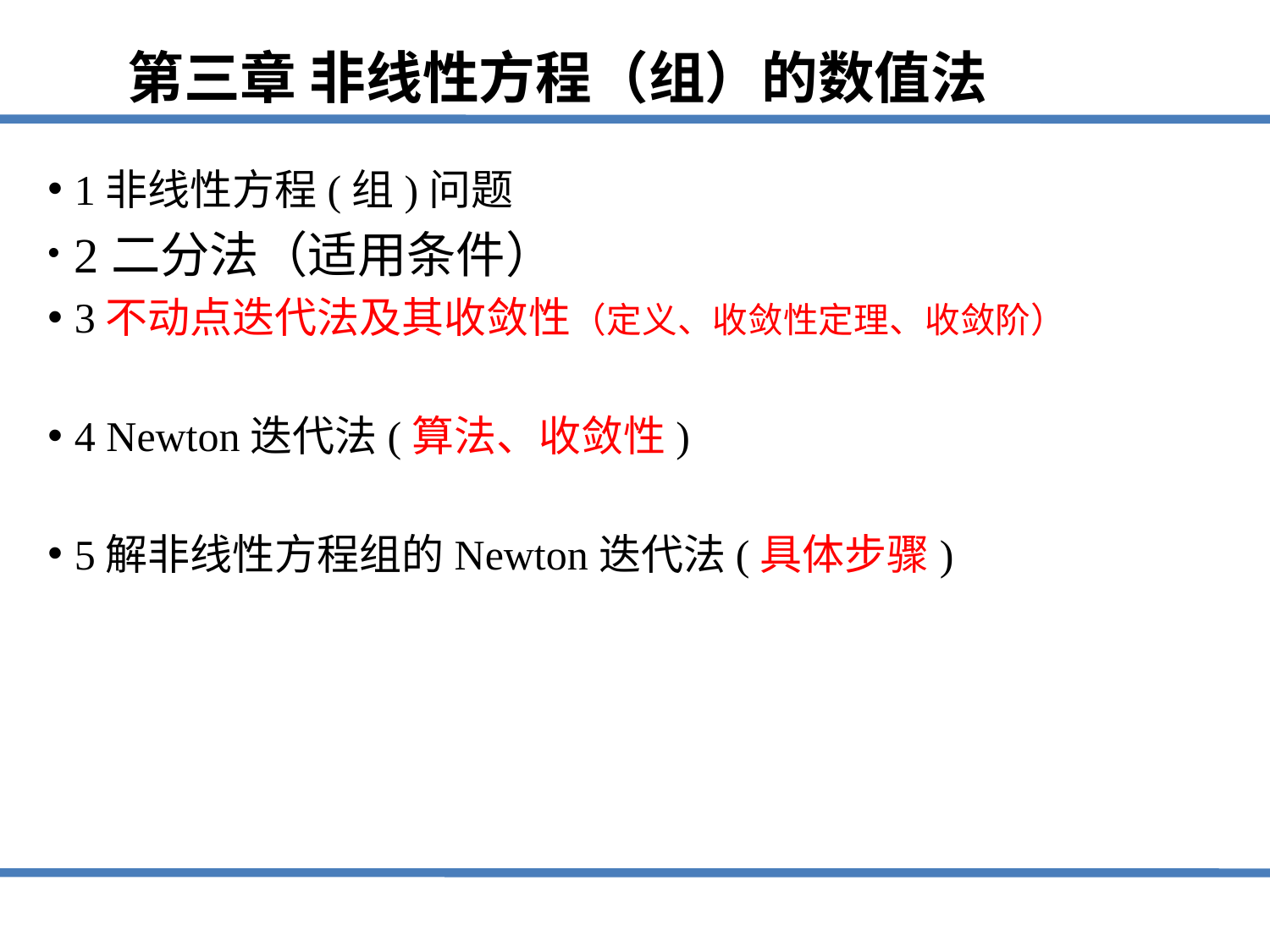

第三章 非线性方程（组）的数值法
1非线性方程(组)问题
2二分法（适用条件）
3不动点迭代法及其收敛性（定义、收敛性定理、收敛阶）

4 Newton迭代法(算法、收敛性)

5解非线性方程组的Newton迭代法(具体步骤)